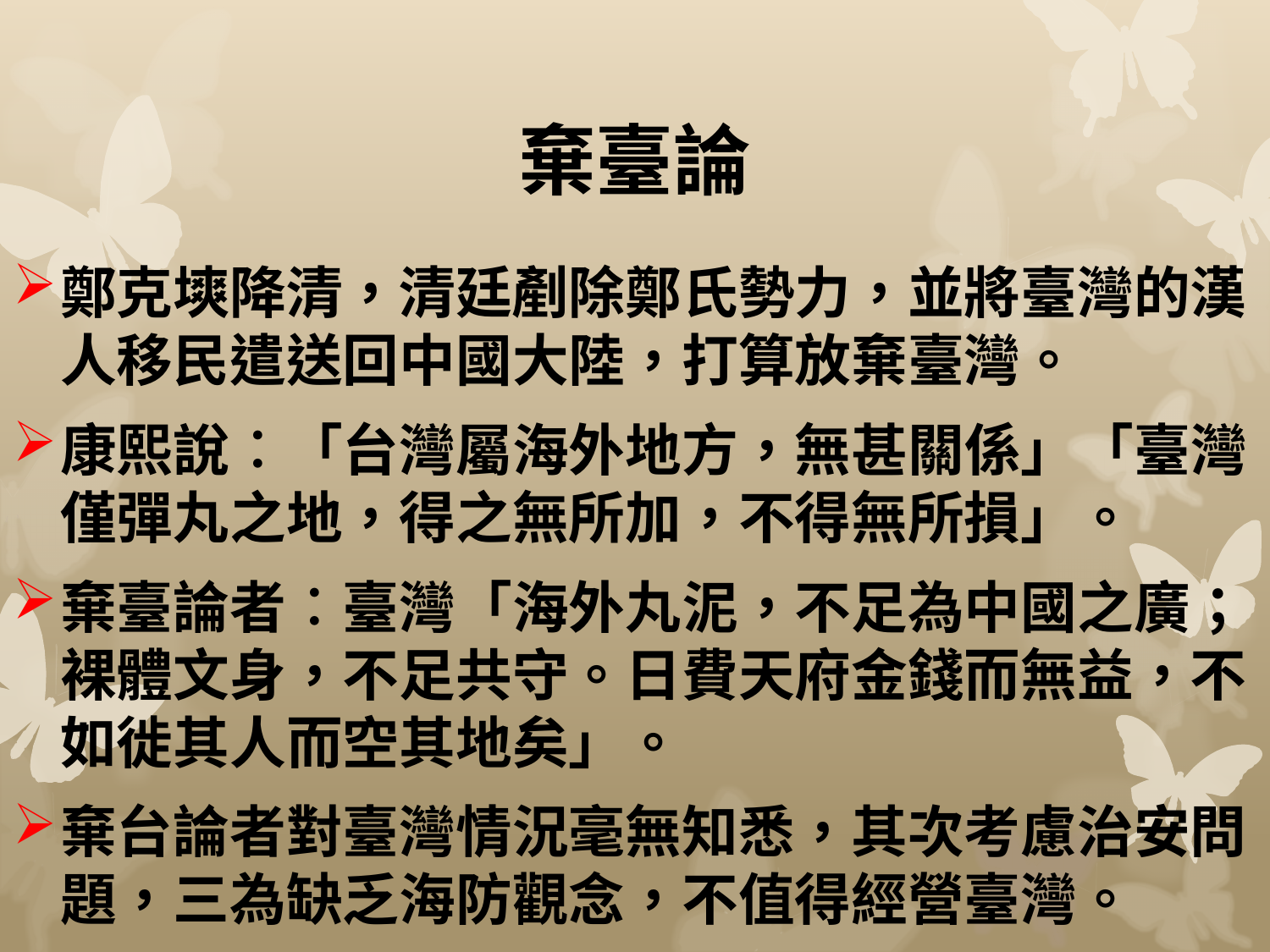

# 棄臺論
鄭克塽降清，清廷剷除鄭氏勢力，並將臺灣的漢人移民遣送回中國大陸，打算放棄臺灣。
康熙說︰「台灣屬海外地方，無甚關係」「臺灣僅彈丸之地，得之無所加，不得無所損」。
棄臺論者︰臺灣「海外丸泥，不足為中國之廣；裸體文身，不足共守。日費天府金錢而無益，不如徙其人而空其地矣」。
棄台論者對臺灣情況毫無知悉，其次考慮治安問題，三為缺乏海防觀念，不值得經營臺灣。